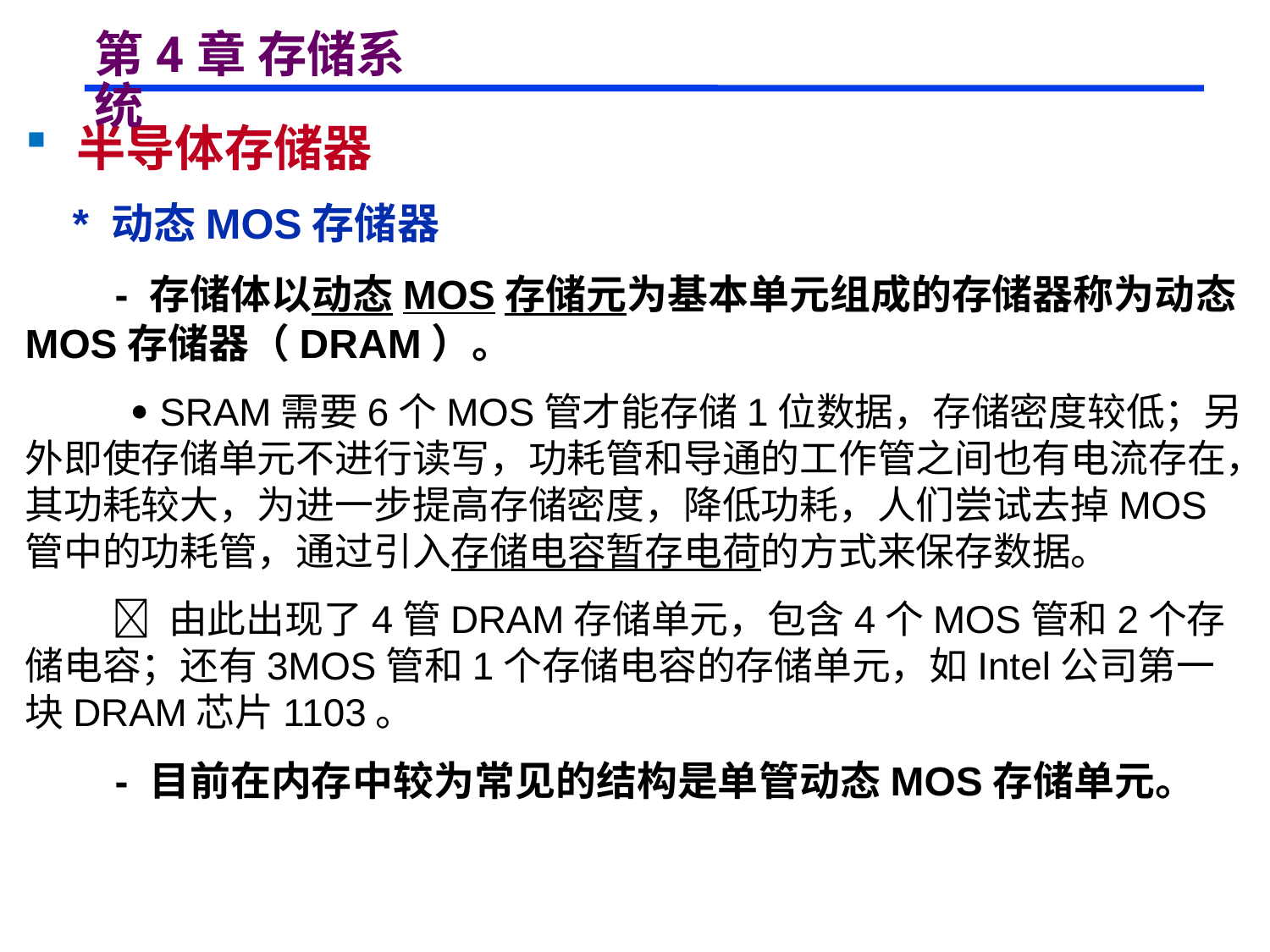

# 第4章 存储系统
 半导体存储器
    * 动态MOS存储器
        - 存储体以动态MOS存储元为基本单元组成的存储器称为动态MOS存储器（DRAM）。
          • SRAM需要6个MOS管才能存储1位数据，存储密度较低；另外即使存储单元不进行读写，功耗管和导通的工作管之间也有电流存在，其功耗较大，为进一步提高存储密度，降低功耗，人们尝试去掉MOS管中的功耗管，通过引入存储电容暂存电荷的方式来保存数据。
          • 由此出现了4管DRAM存储单元，包含4个MOS管和2个存储电容；还有3MOS管和1个存储电容的存储单元，如Intel公司第一块DRAM芯片1103。
        - 目前在内存中较为常见的结构是单管动态MOS存储单元。